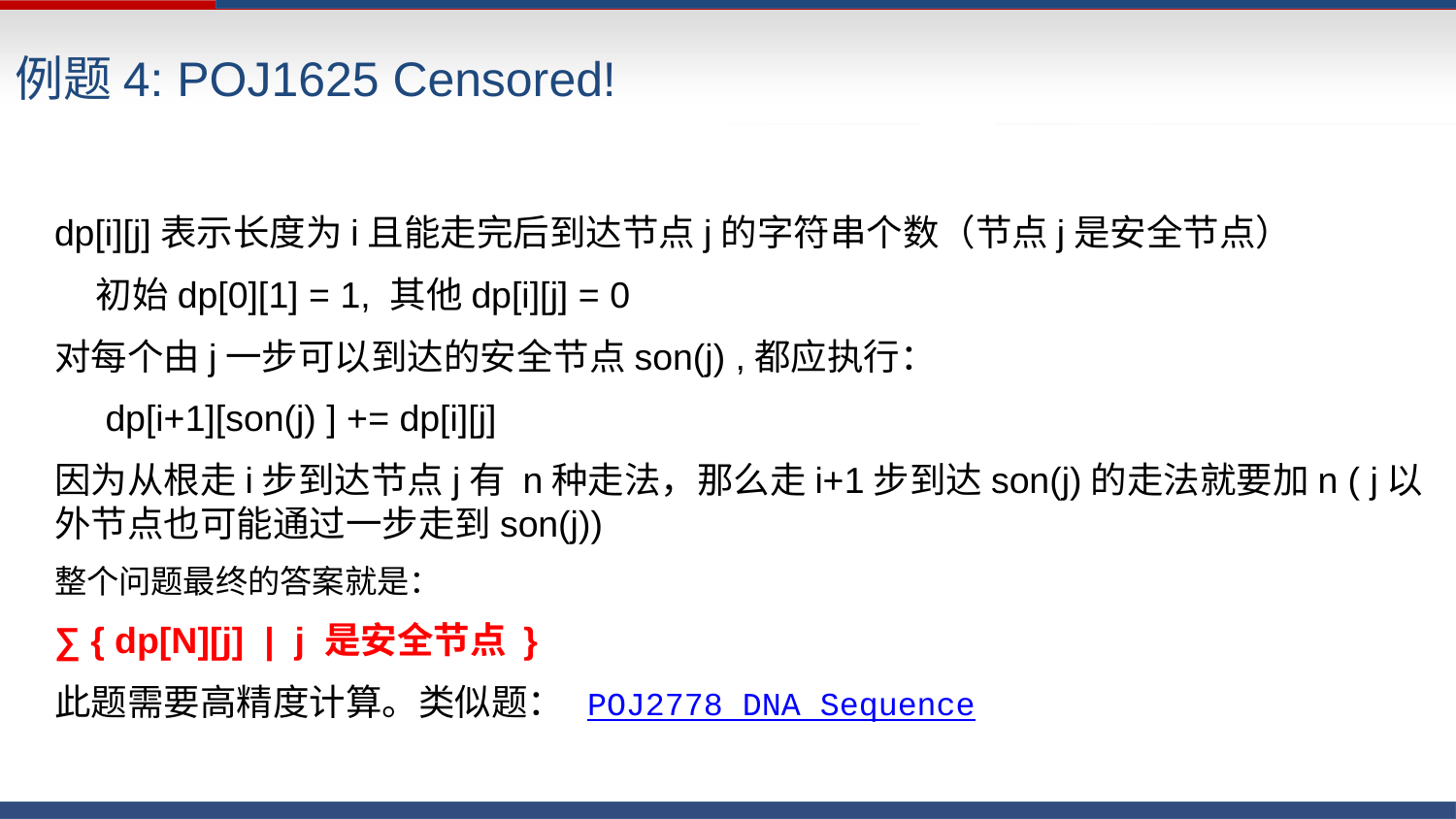

例题4: POJ1625 Censored!

dp[i][j]表示长度为i且能走完后到达节点j的字符串个数（节点j是安全节点）
    初始dp[0][1] = 1, 其他dp[i][j] = 0
对每个由j一步可以到达的安全节点son(j) ,都应执行：
     dp[i+1][son(j) ] += dp[i][j]
因为从根走i步到达节点j有 n种走法，那么走i+1步到达son(j)的走法就要加n ( j以外节点也可能通过一步走到son(j))
整个问题最终的答案就是：
∑ { dp[N][j]  |  j 是安全节点 }
此题需要高精度计算。类似题：  POJ2778 DNA Sequence